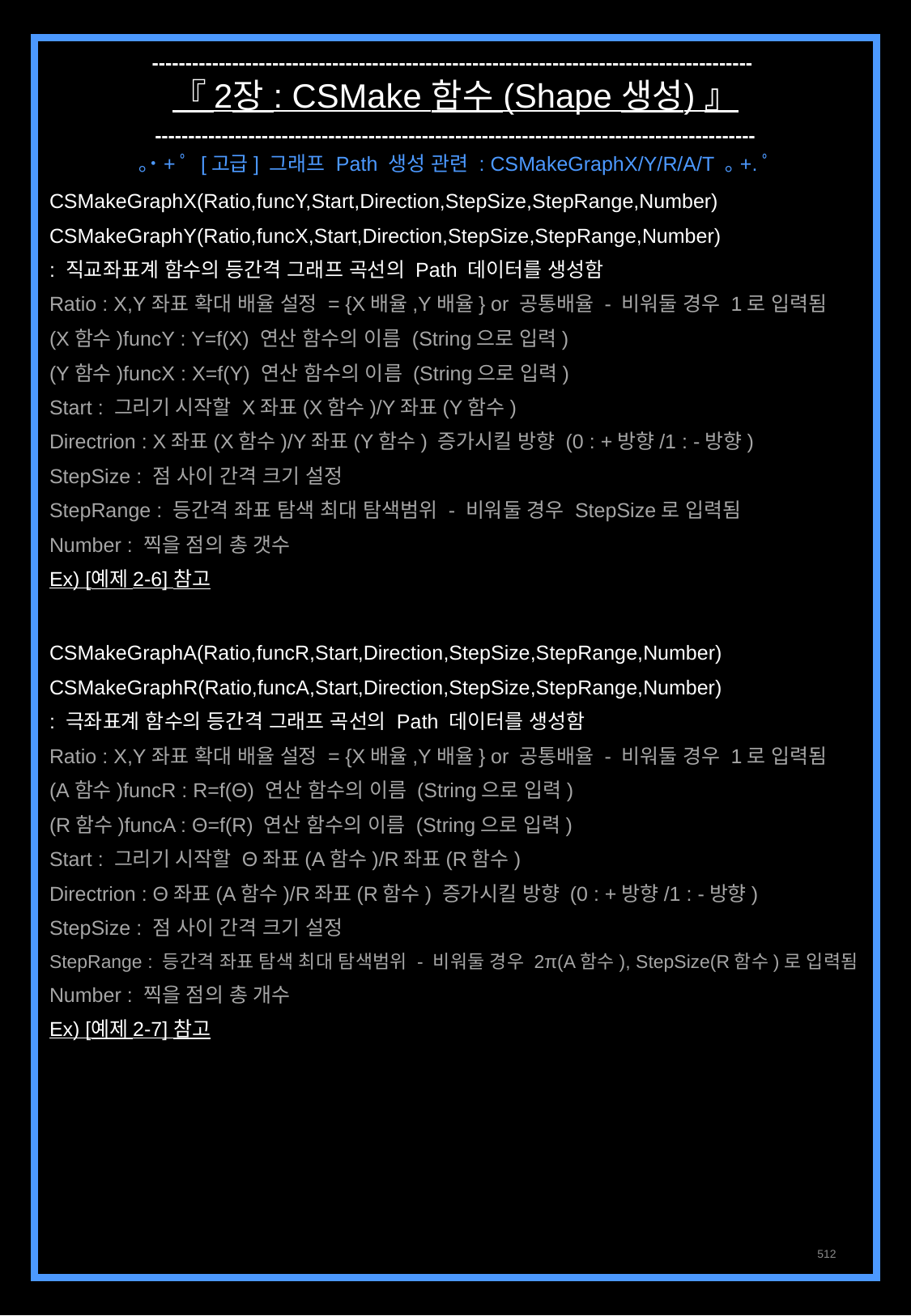

------------------------------------------------------------------------------------------
『 2장 : CSMake 함수 (Shape 생성) 』
------------------------------------------------------------------------------------------
｡˙+ﾟ [고급] 그래프 Path 생성 관련 : CSMakeGraphX/Y/R/A/T ｡+.ﾟ
CSMakeGraphX(Ratio,funcY,Start,Direction,StepSize,StepRange,Number)
CSMakeGraphY(Ratio,funcX,Start,Direction,StepSize,StepRange,Number)
: 직교좌표계 함수의 등간격 그래프 곡선의 Path 데이터를 생성함
Ratio : X,Y좌표 확대 배율 설정 = {X배율,Y배율} or 공통배율 - 비워둘 경우 1로 입력됨
(X함수)funcY : Y=f(X) 연산 함수의 이름 (String으로 입력)
(Y함수)funcX : X=f(Y) 연산 함수의 이름 (String으로 입력)
Start : 그리기 시작할 X좌표(X함수)/Y좌표(Y함수)
Directrion : X좌표(X함수)/Y좌표(Y함수) 증가시킬 방향 (0 : +방향/1 : -방향)
StepSize : 점 사이 간격 크기 설정
StepRange : 등간격 좌표 탐색 최대 탐색범위 - 비워둘 경우 StepSize로 입력됨
Number : 찍을 점의 총 갯수
Ex) [예제 2-6] 참고

CSMakeGraphA(Ratio,funcR,Start,Direction,StepSize,StepRange,Number)
CSMakeGraphR(Ratio,funcA,Start,Direction,StepSize,StepRange,Number)
: 극좌표계 함수의 등간격 그래프 곡선의 Path 데이터를 생성함
Ratio : X,Y좌표 확대 배율 설정 = {X배율,Y배율} or 공통배율 - 비워둘 경우 1로 입력됨
(A함수)funcR : R=f(Θ) 연산 함수의 이름 (String으로 입력)
(R함수)funcA : Θ=f(R) 연산 함수의 이름 (String으로 입력)
Start : 그리기 시작할 Θ좌표(A함수)/R좌표(R함수)
Directrion : Θ좌표(A함수)/R좌표(R함수) 증가시킬 방향 (0 : +방향/1 : -방향)
StepSize : 점 사이 간격 크기 설정
StepRange : 등간격 좌표 탐색 최대 탐색범위 - 비워둘 경우 2π(A함수), StepSize(R함수)로 입력됨
Number : 찍을 점의 총 개수
Ex) [예제 2-7] 참고

512